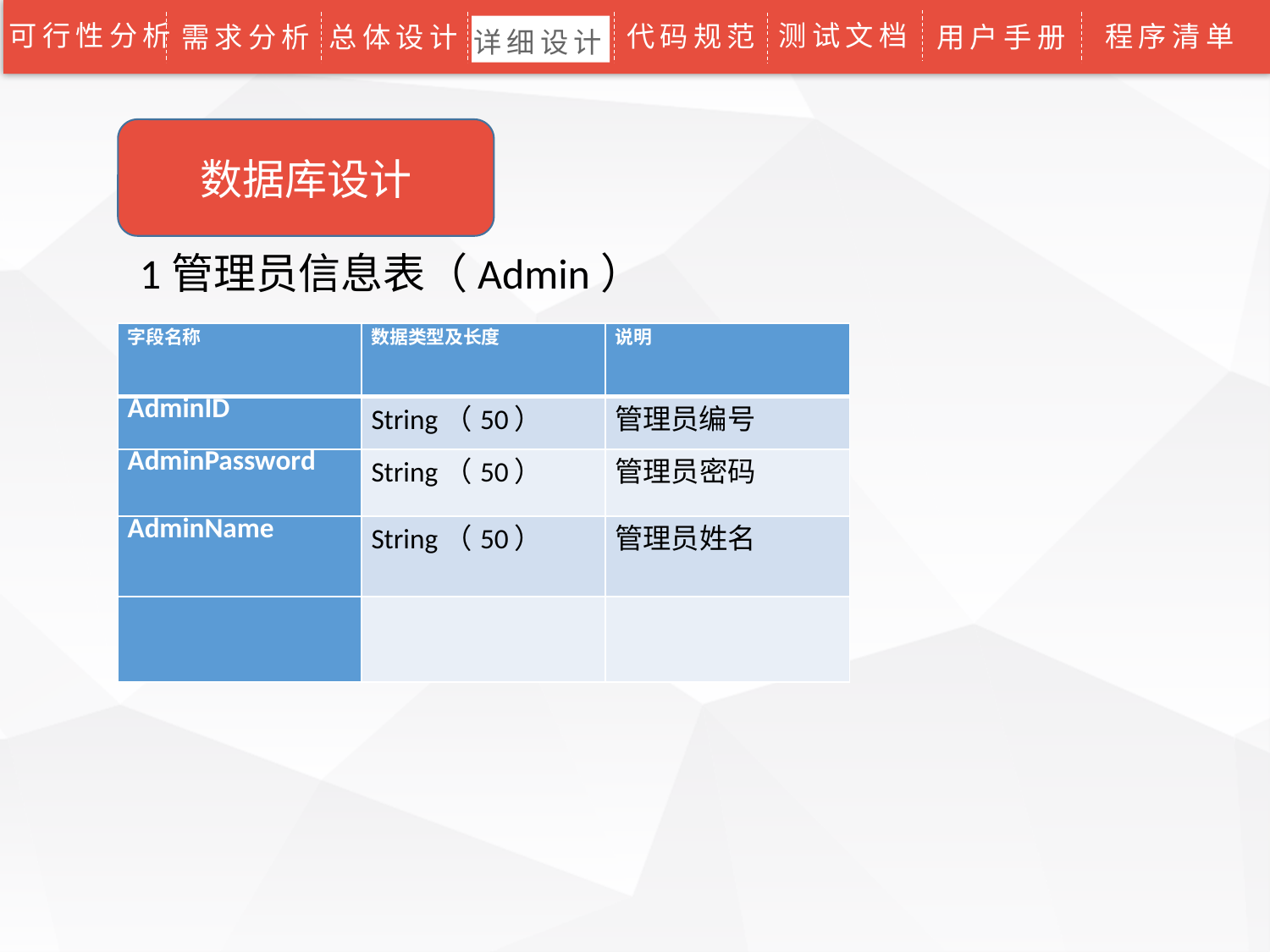

可行性分析
测试文档
代码规范
程序清单
需求分析
总体设计
用户手册

详细设计
数据库设计
1管理员信息表（Admin）

| 字段名称 | 数据类型及长度 | 说明 |
| --- | --- | --- |
| AdminID | String（50） | 管理员编号 |
| AdminPassword | String（50） | 管理员密码 |
| AdminName | String（50） | 管理员姓名 |
|  |  |  |